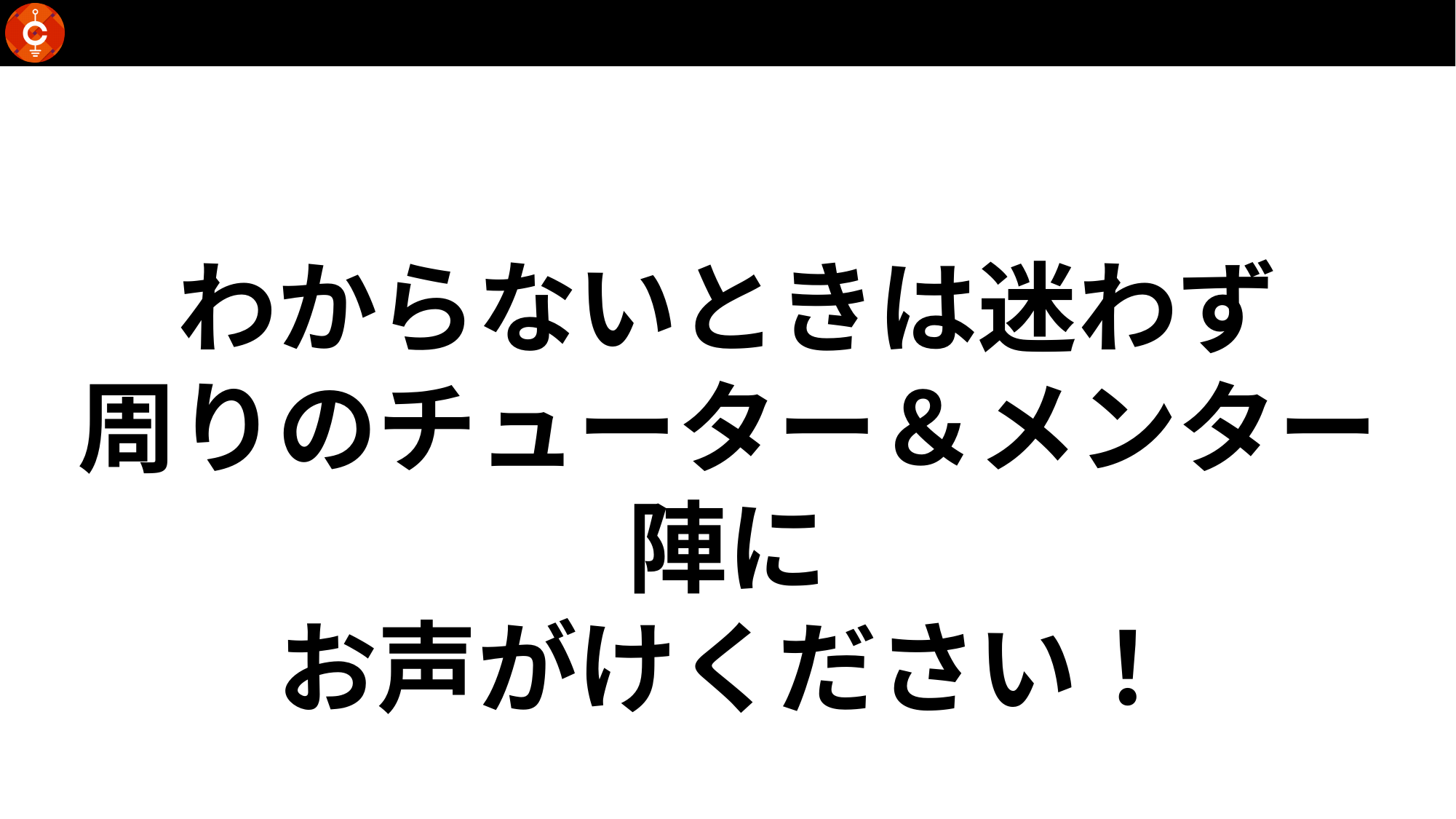

わからないときは迷わず
周りのチューター＆メンター陣に
お声がけください！